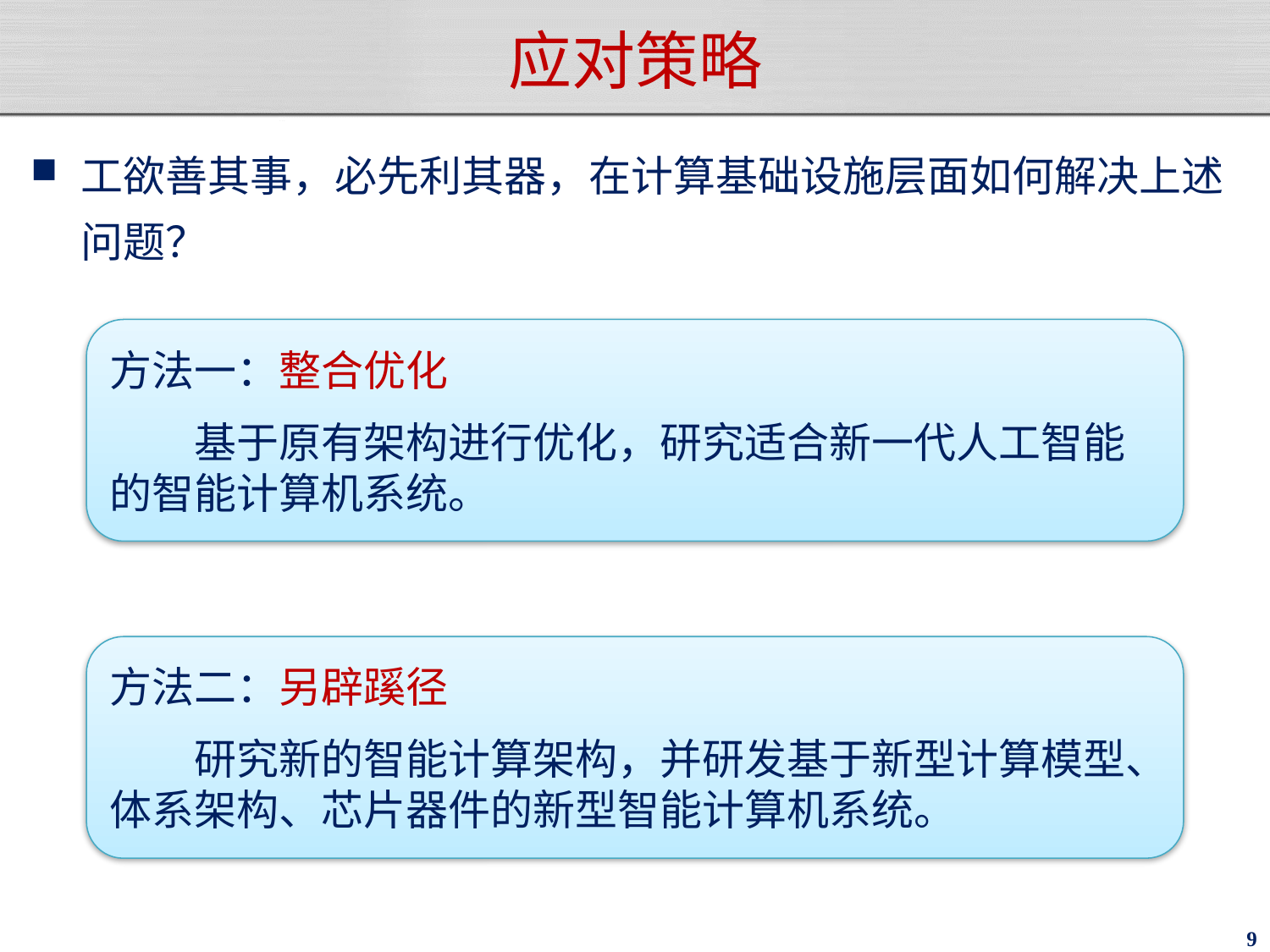

# 应对策略
工欲善其事，必先利其器，在计算基础设施层面如何解决上述问题？
方法一：整合优化
　　基于原有架构进行优化，研究适合新一代人工智能的智能计算机系统。
方法二：另辟蹊径
　　研究新的智能计算架构，并研发基于新型计算模型、体系架构、芯片器件的新型智能计算机系统。
9